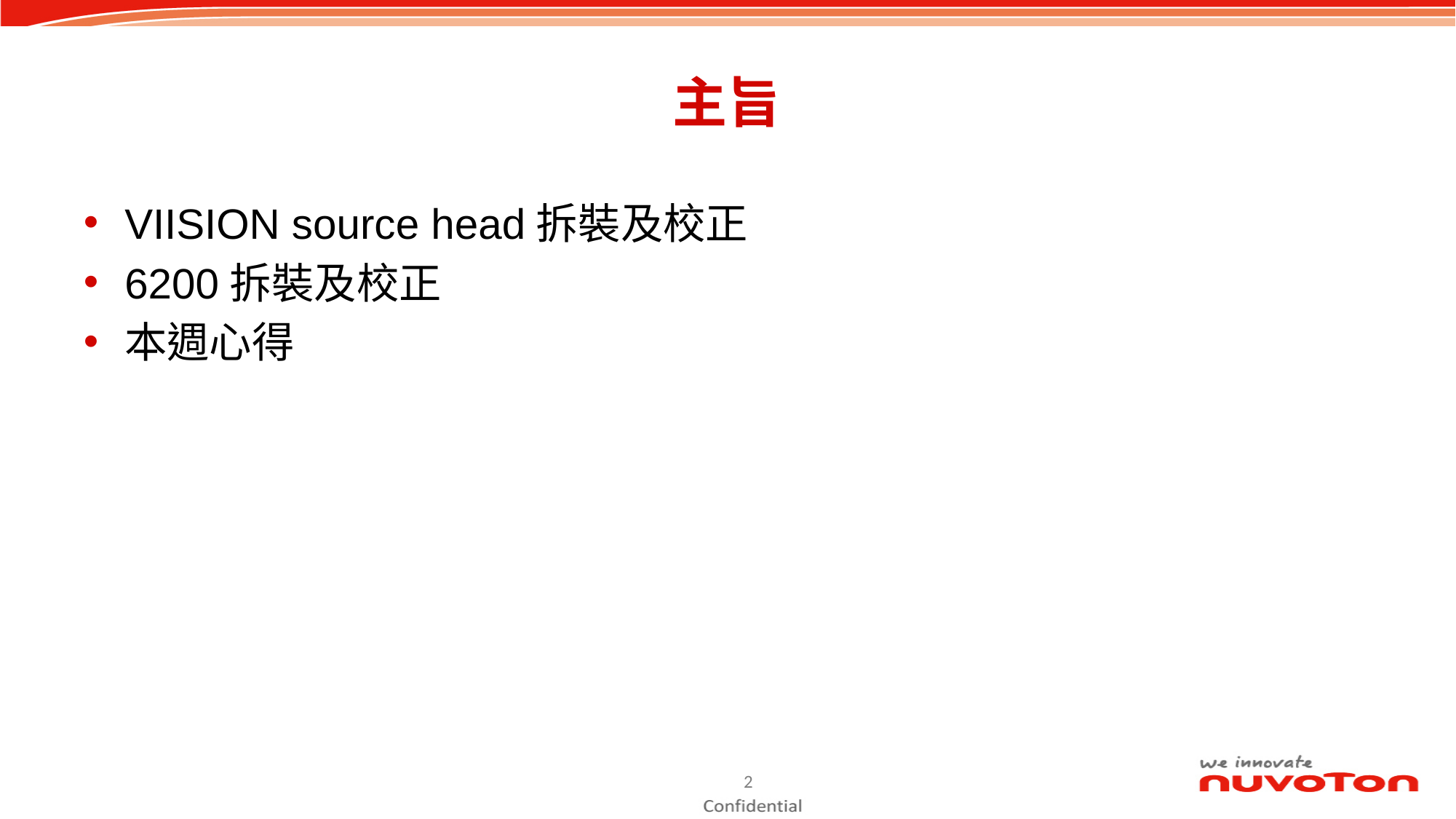

# 主旨
VIISION source head拆裝及校正
6200拆裝及校正
本週心得
2